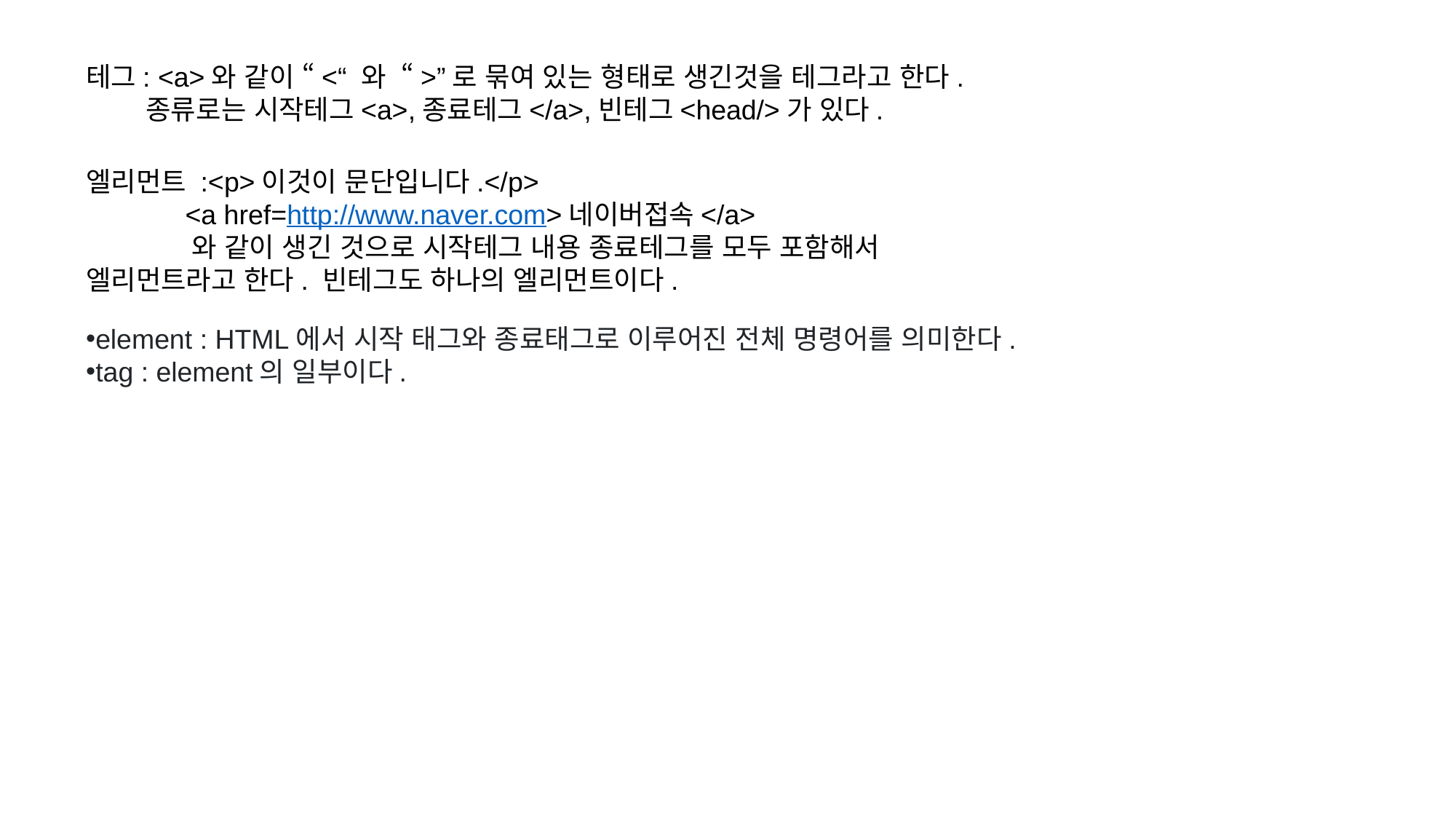

테그: <a>와 같이 “<“ 와  “>”로 묶여 있는 형태로 생긴것을 테그라고 한다.
       종류로는 시작테그<a>,종료테그</a>,빈테그<head/>가 있다.
엘리먼트 :<p>이것이 문단입니다.</p>
             <a href=http://www.naver.com>네이버접속</a>
             와 같이 생긴 것으로 시작테그 내용 종료테그를 모두 포함해서 엘리먼트라고 한다. 빈테그도 하나의 엘리먼트이다.
element : HTML에서 시작 태그와 종료태그로 이루어진 전체 명령어를 의미한다.
tag : element의 일부이다.